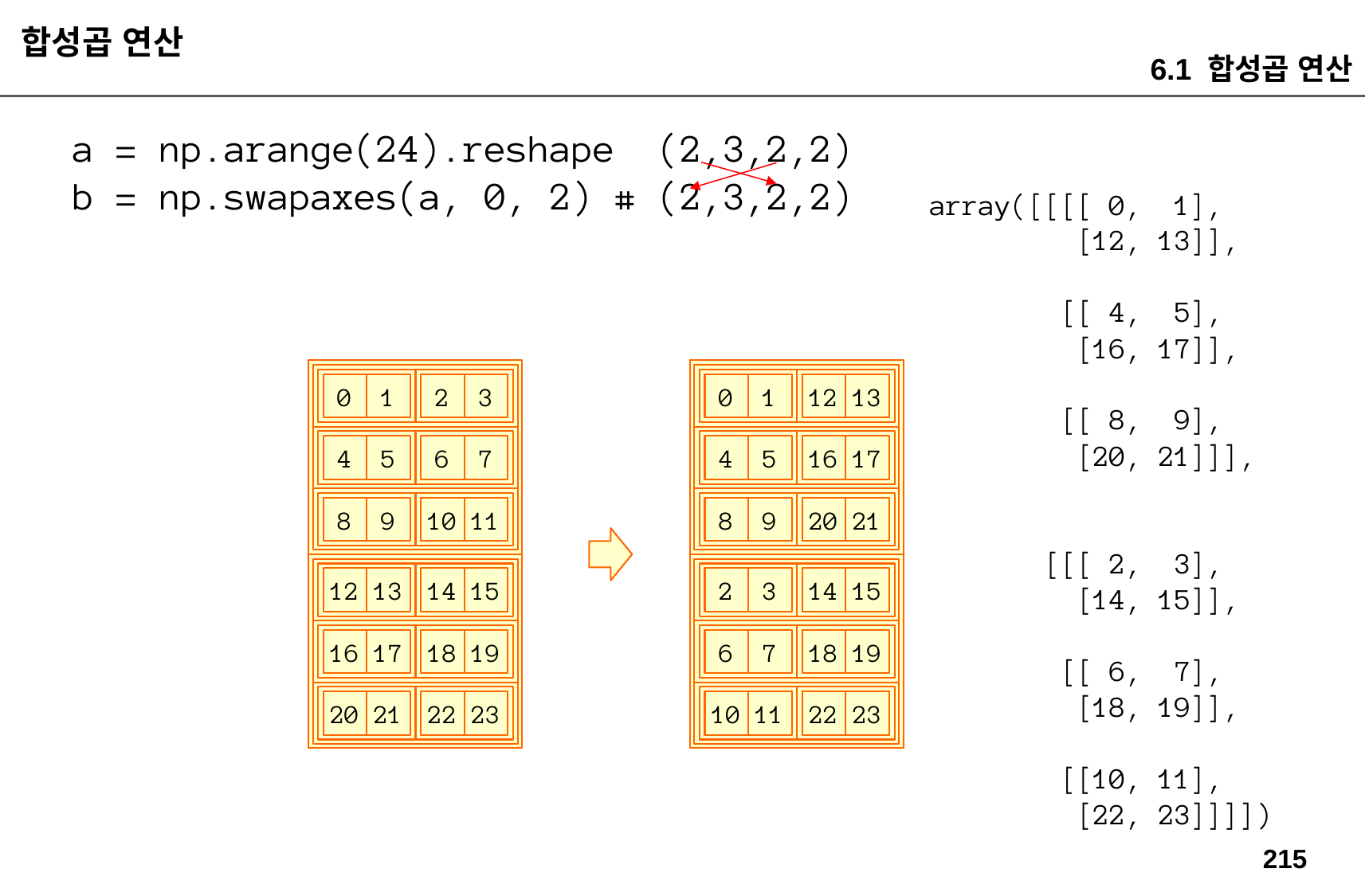

합성곱 연산
6.1 합성곱 연산
a = np.arange(24).reshape  (2,3,2,2)
b = np.swapaxes(a, 0, 2) # (2,3,2,2)
array([[[[ 0,  1],
         [12, 13]],

        [[ 4,  5],
         [16, 17]],

        [[ 8,  9],
         [20, 21]]],

       [[[ 2,  3],
         [14, 15]],

        [[ 6,  7],
         [18, 19]],

        [[10, 11],
         [22, 23]]]])

0
1
2
3
0
1
12
13

4
5
6
7
4
5
16
17

8
9
10
11
8
9
20
21

12
13
14
15
2
3
14
15

16
17
18
19
6
7
18
19

20
21
22
23
10
11
22
23